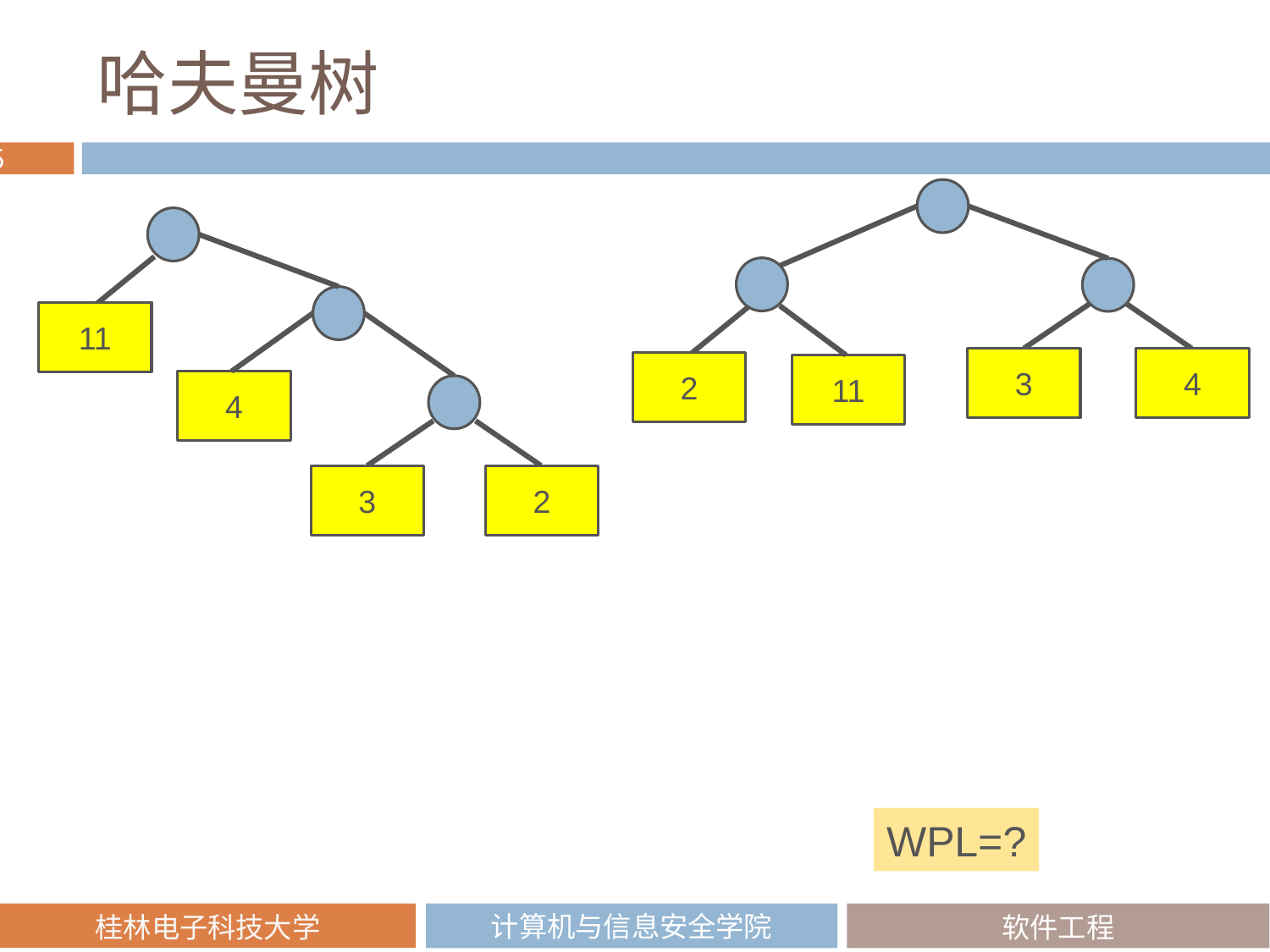

# 哈夫曼树

11
3
4
2
11
4

3
2
WPL=?